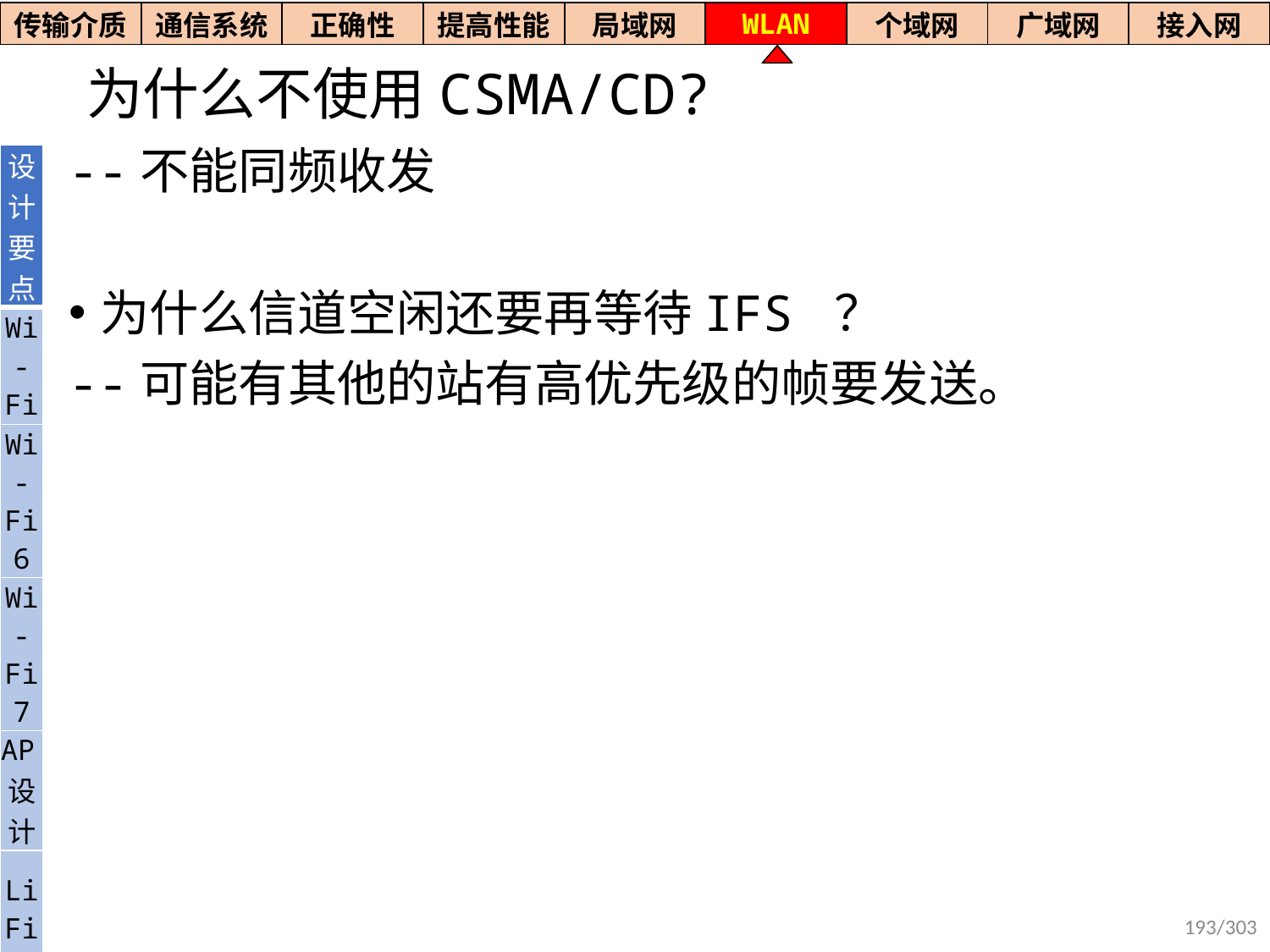

| 传输介质 | 通信系统 | 正确性 | 提高性能 | 局域网 | WLAN | 个域网 | 广域网 | 接入网 |
| --- | --- | --- | --- | --- | --- | --- | --- | --- |

# 为什么不使用CSMA/CD?
--不能同频收发

为什么信道空闲还要再等待IFS ？
--可能有其他的站有高优先级的帧要发送。

| 设计要点 |
| --- |
| Wi- Fi |
| Wi-Fi6 |
| Wi-Fi7 |
| AP设计 |
| Li Fi |

193/303